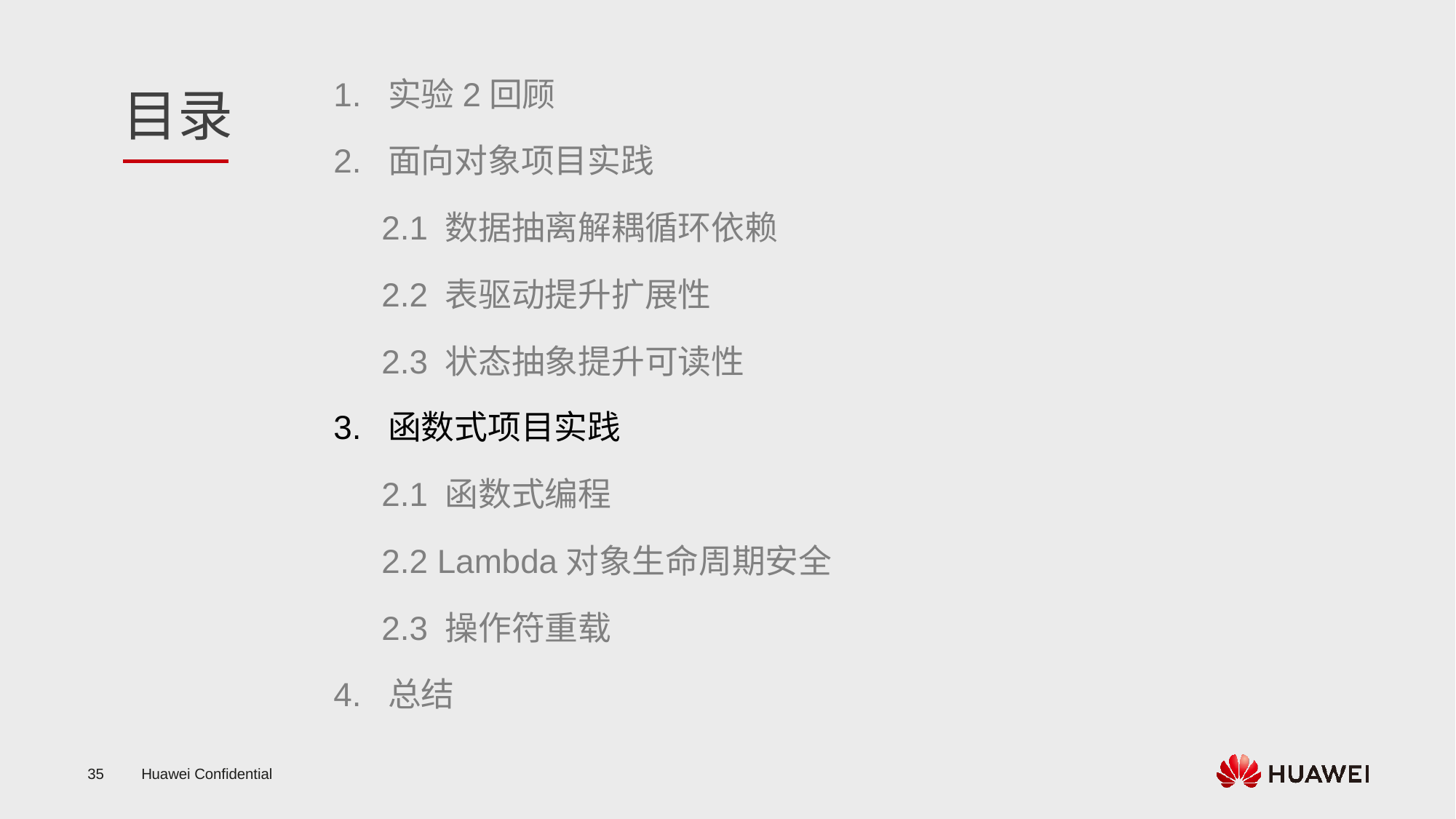

实验2回顾
面向对象项目实践
2.1 数据抽离解耦循环依赖
2.2 表驱动提升扩展性
2.3 状态抽象提升可读性
函数式项目实践
2.1 函数式编程
2.2 Lambda对象生命周期安全
2.3 操作符重载
总结